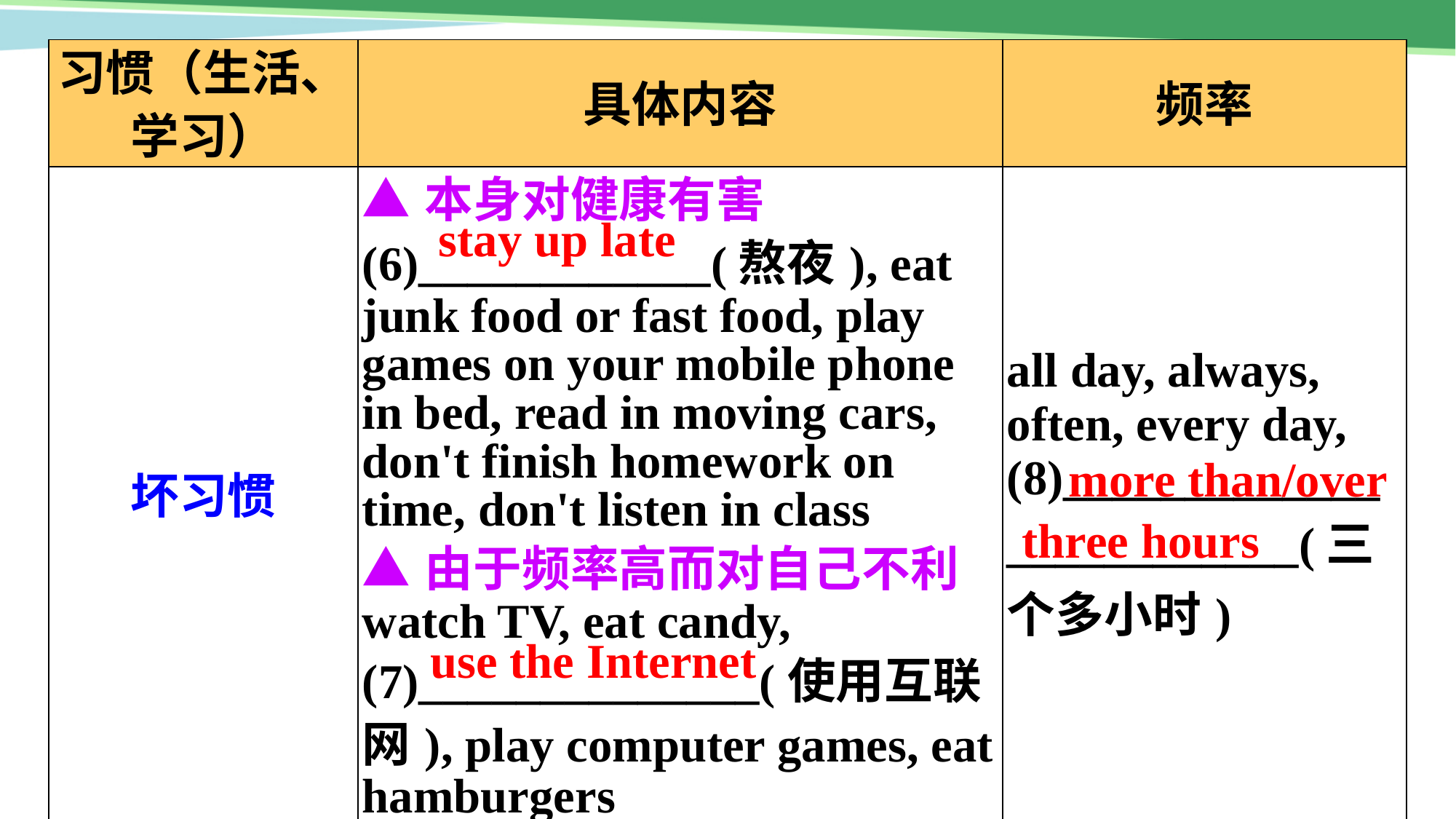

| 习惯（生活、学习） | 具体内容 | 频率 |
| --- | --- | --- |
| 坏习惯 | ▲本身对健康有害 (6)\_\_\_\_\_\_\_\_\_\_\_\_(熬夜), eat junk food or fast food, play games on your mobile phone in bed, read in moving cars, don't finish homework on time, don't listen in class ▲由于频率高而对自己不利 watch TV, eat candy, (7)\_\_\_\_\_\_\_\_\_\_\_\_\_\_(使用互联网), play computer games, eat hamburgers | all day, always, often, every day, (8)\_\_\_\_\_\_\_\_\_\_\_\_\_ \_\_\_\_\_\_\_\_\_\_\_\_(三个多小时) |
stay up late
more than/over
three hours
use the Internet